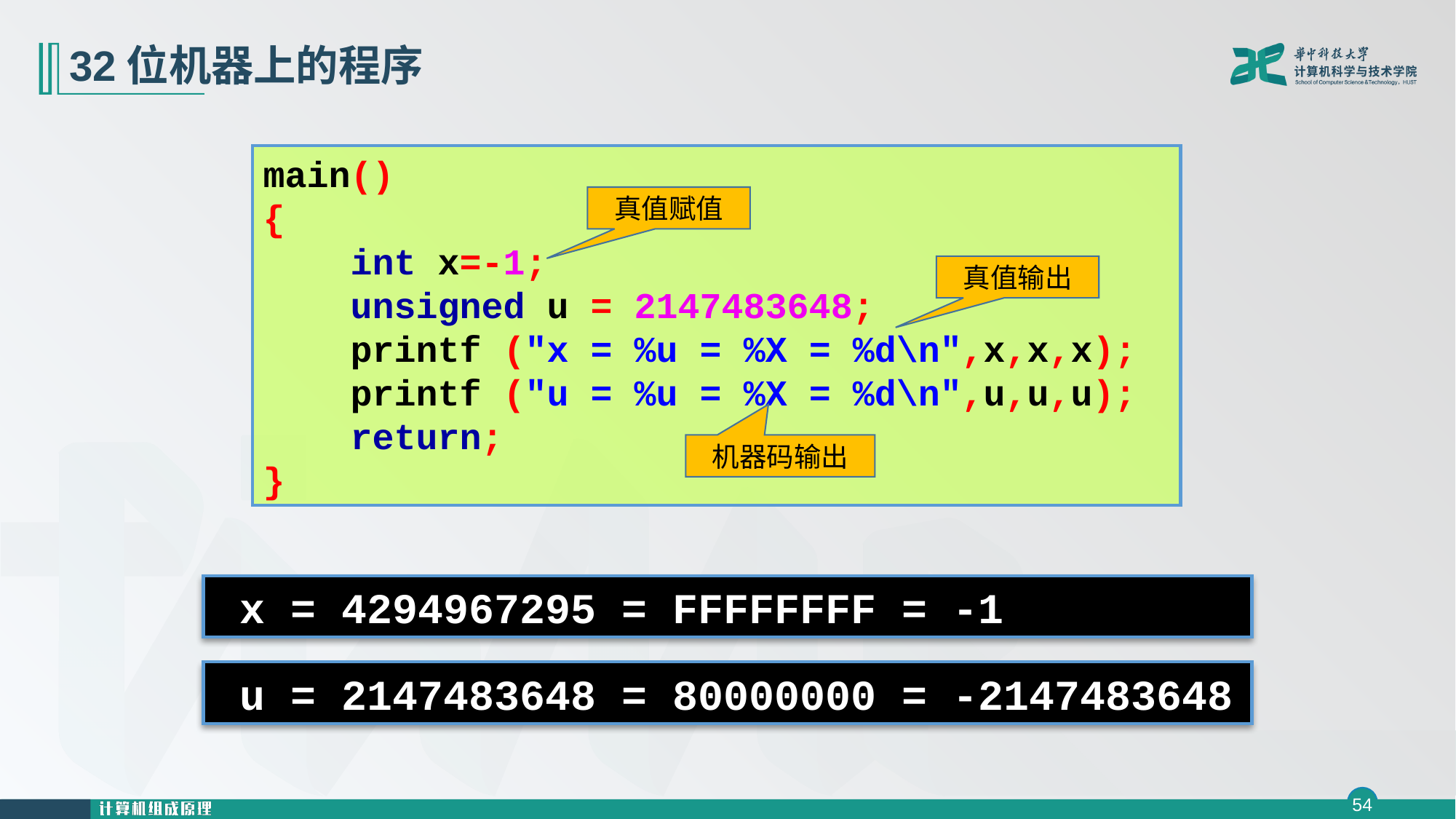

# 32位机器上的程序
main()
{
    int x=-1;
    unsigned u = 2147483648;
    printf ("x = %u = %X = %d\n",x,x,x);
    printf ("u = %u = %X = %d\n",u,u,u);
    return;
}
真值赋值
真值输出
机器码输出
 x = 4294967295 = FFFFFFFF = -1
 u = 2147483648 = 80000000 = -2147483648